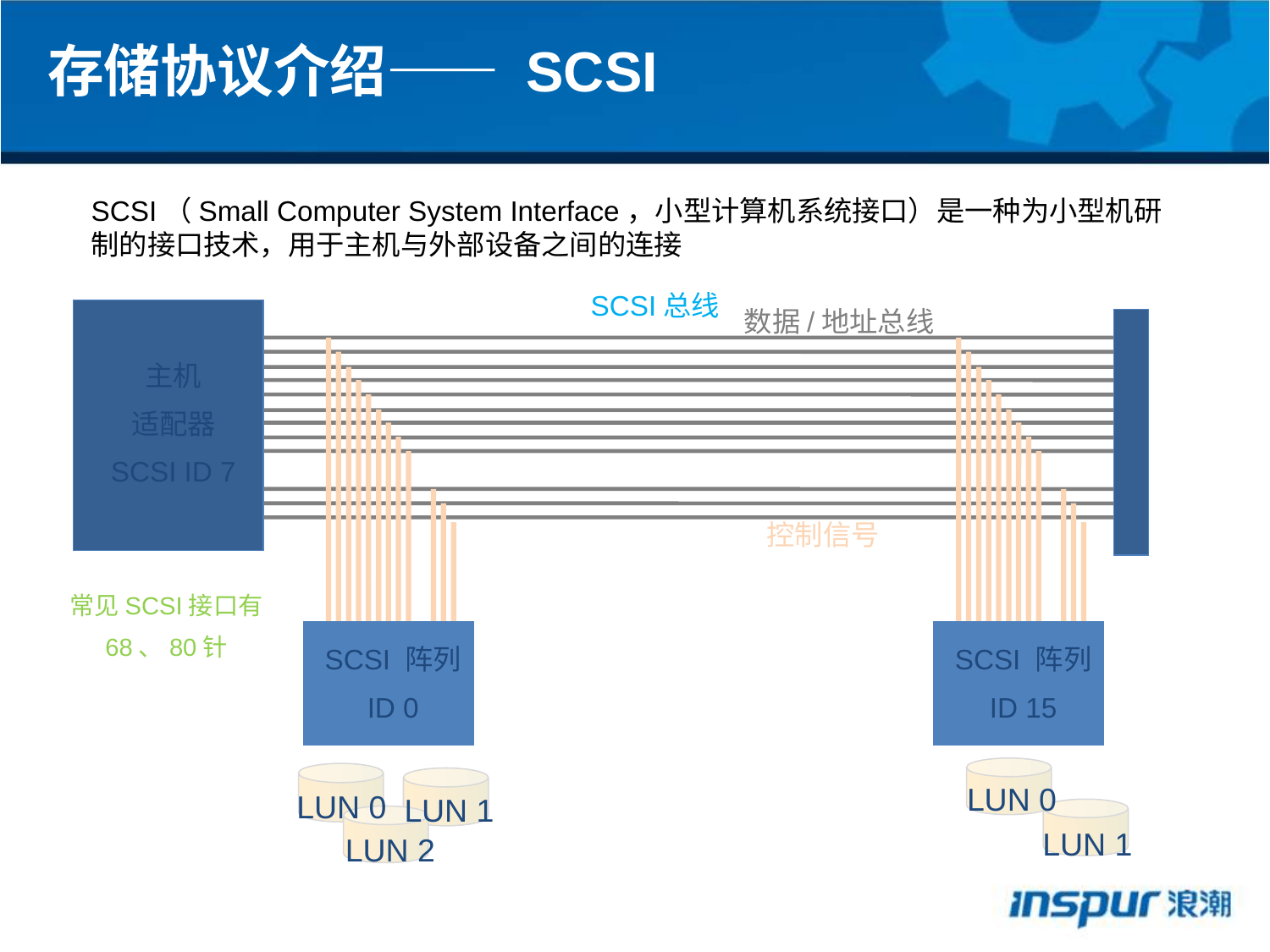

存储协议介绍—— SCSI
SCSI（Small Computer System Interface，小型计算机系统接口）是一种为小型机研制的接口技术，用于主机与外部设备之间的连接
SCSI总线
数据/地址总线

SCSI 阵列
ID 0

SCSI 阵列
ID 15
主机
适配器
SCSI ID 7

控制信号

LUN 1

LUN 2
常见SCSI接口有
68、80针

LUN 0
LUN 0

LUN 1